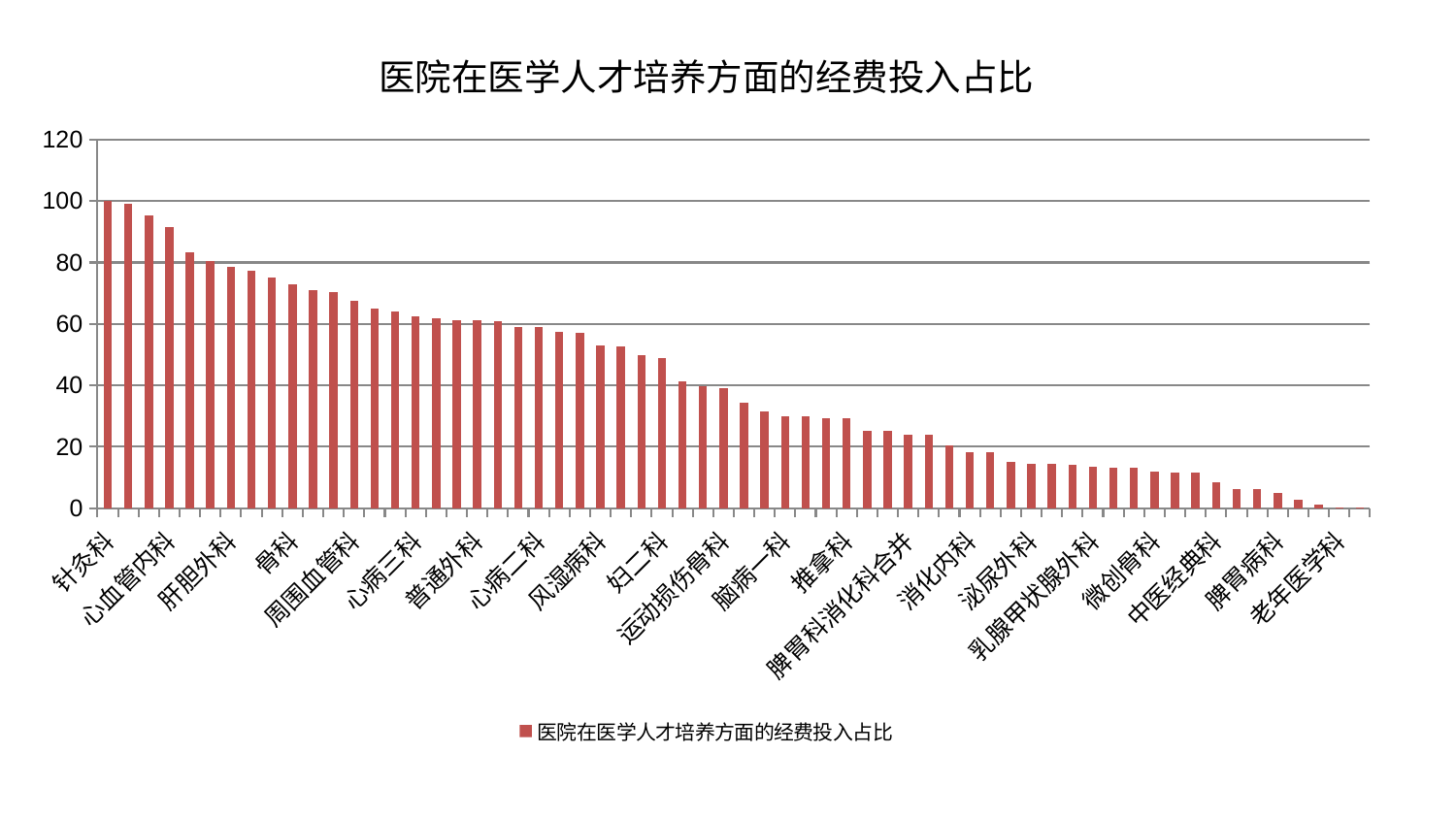

### Chart: 医院在医学人才培养方面的经费投入占比

| Category | 医院在医学人才培养方面的经费投入占比 |
|---|---|
| 针灸科 | 100.0 |
| 西区重症医学科 | 99.0297232433123 |
| 皮肤科 | 95.43445171884699 |
| 心血管内科 | 91.69620849402159 |
| 治未病中心 | 83.37608944022651 |
| 血液科 | 80.40613633198222 |
| 肝胆外科 | 78.62784673031835 |
| 肾脏内科 | 77.2392190309082 |
| 脑病三科 | 74.99277853923475 |
| 骨科 | 73.02581568533276 |
| 东区重症医学科 | 70.9125057806024 |
| 口腔科 | 70.34652958567749 |
| 周围血管科 | 67.45569066692634 |
| 身心医学科 | 65.06594191243887 |
| 耳鼻喉科 | 63.983444706656236 |
| 心病三科 | 62.564640271521604 |
| 儿科 | 61.79026056679455 |
| 产科 | 61.225703482207685 |
| 普通外科 | 61.06816238804727 |
| 美容皮肤科 | 61.04094874351369 |
| 脑病二科 | 59.09034708924212 |
| 心病二科 | 58.957492754087355 |
| 康复科 | 57.50518190466986 |
| 妇科妇二科合并 | 56.98500513622797 |
| 风湿病科 | 53.016952339814516 |
| 中医外治中心 | 52.63042462918623 |
| 神经外科 | 49.76564362613447 |
| 妇二科 | 49.02496111051902 |
| 妇科 | 41.44426435078554 |
| 综合内科 | 39.603212474419834 |
| 运动损伤骨科 | 39.04492725983972 |
| 重症医学科 | 34.2914433960819 |
| 东区肾病科 | 31.569117790108148 |
| 脑病一科 | 30.0395560568284 |
| 肝病科 | 29.846177034284537 |
| 呼吸内科 | 29.433764516252793 |
| 推拿科 | 29.16090217824544 |
| 肛肠科 | 25.192249301107992 |
| 内分泌科 | 25.17798646801147 |
| 脾胃科消化科合并 | 24.04395845556318 |
| 关节骨科 | 23.905413249551 |
| 创伤骨科 | 20.621415965728158 |
| 消化内科 | 18.351805990144783 |
| 小儿骨科 | 18.12809349345283 |
| 显微骨科 | 14.945895578939625 |
| 泌尿外科 | 14.61865558677659 |
| 眼科 | 14.439331761382704 |
| 肾病科 | 14.102802492541048 |
| 乳腺甲状腺外科 | 13.621059647864255 |
| 胸外科 | 13.166101603471628 |
| 脊柱骨科 | 13.053907204865702 |
| 微创骨科 | 11.81379596269846 |
| 心病一科 | 11.759645271646528 |
| 小儿推拿科 | 11.54973291807034 |
| 中医经典科 | 8.525262780719697 |
| 心病四科 | 6.380654609747168 |
| 神经内科 | 6.369531593144294 |
| 脾胃病科 | 5.072550704340423 |
| 肿瘤内科 | 2.7441341950169535 |
| 男科 | 1.111600140020918 |
| 老年医学科 | 0.3726460747480446 |
| 医院 | 0.3340946205036097 |
120